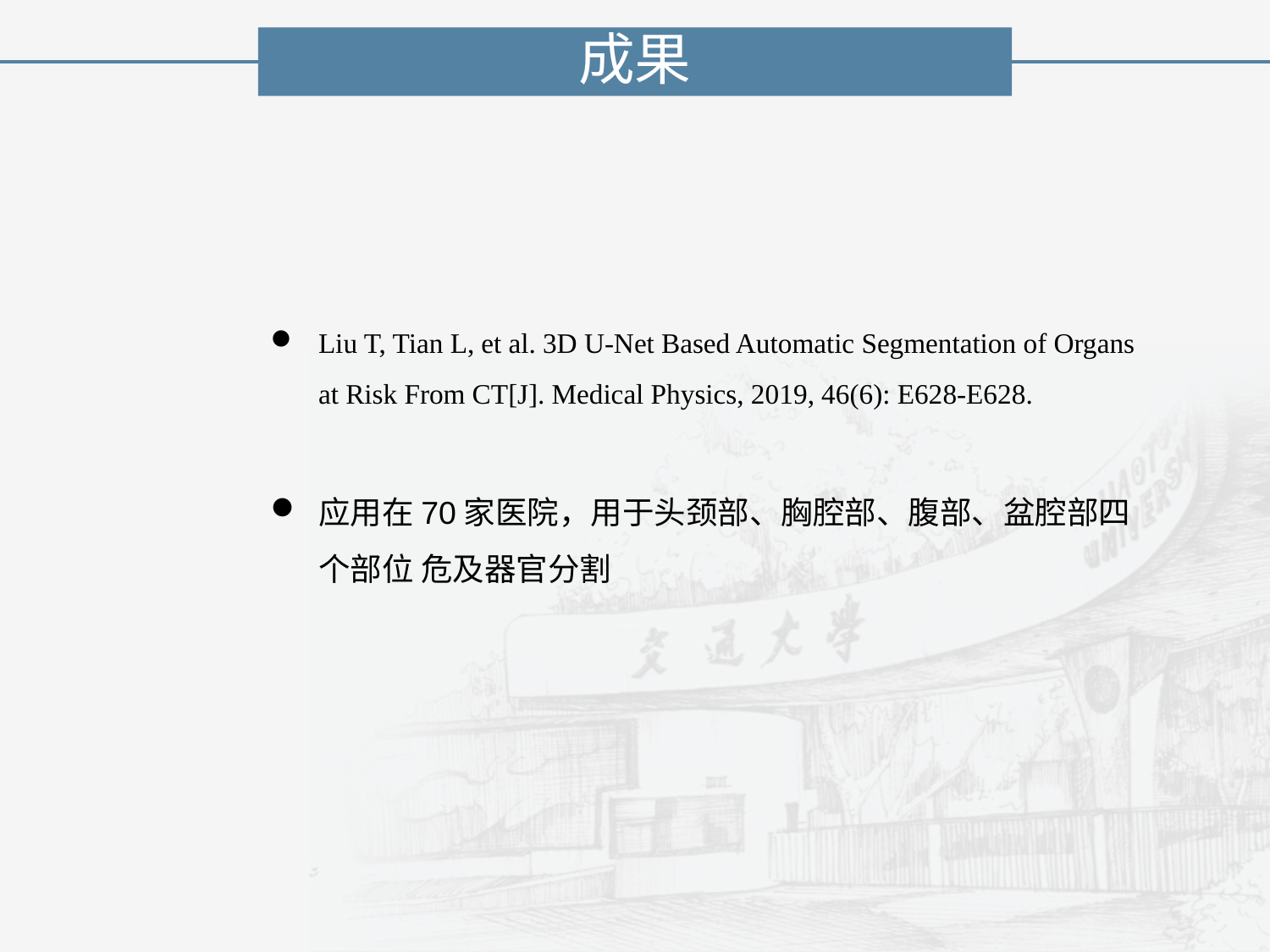

成果
Liu T, Tian L, et al. 3D U-Net Based Automatic Segmentation of Organs at Risk From CT[J]. Medical Physics, 2019, 46(6): E628-E628.

应用在70家医院，用于头颈部、胸腔部、腹部、盆腔部四个部位 危及器官分割